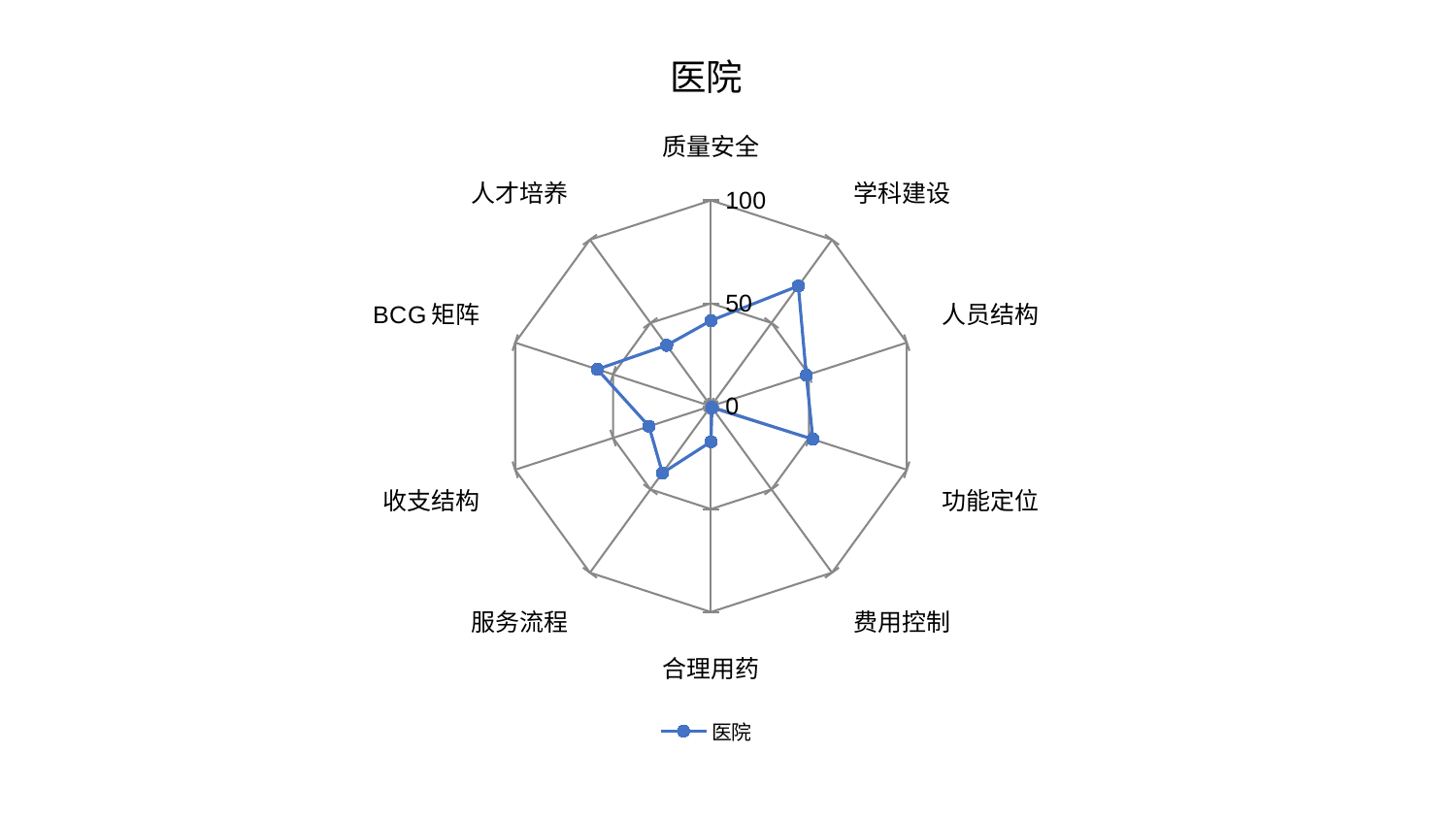

### Chart: 医院

| Category | 医院 |
|---|---|
| 质量安全 | 41.58694432647546 |
| 学科建设 | 72.21119624650443 |
| 人员结构 | 48.70362993446573 |
| 功能定位 | 52.05122584470744 |
| 费用控制 | 0.8475689803018152 |
| 合理用药 | 17.269467774870343 |
| 服务流程 | 40.15208090135956 |
| 收支结构 | 31.66898638051776 |
| BCG矩阵 | 58.068206652874665 |
| 人才培养 | 36.592052476875175 |
149